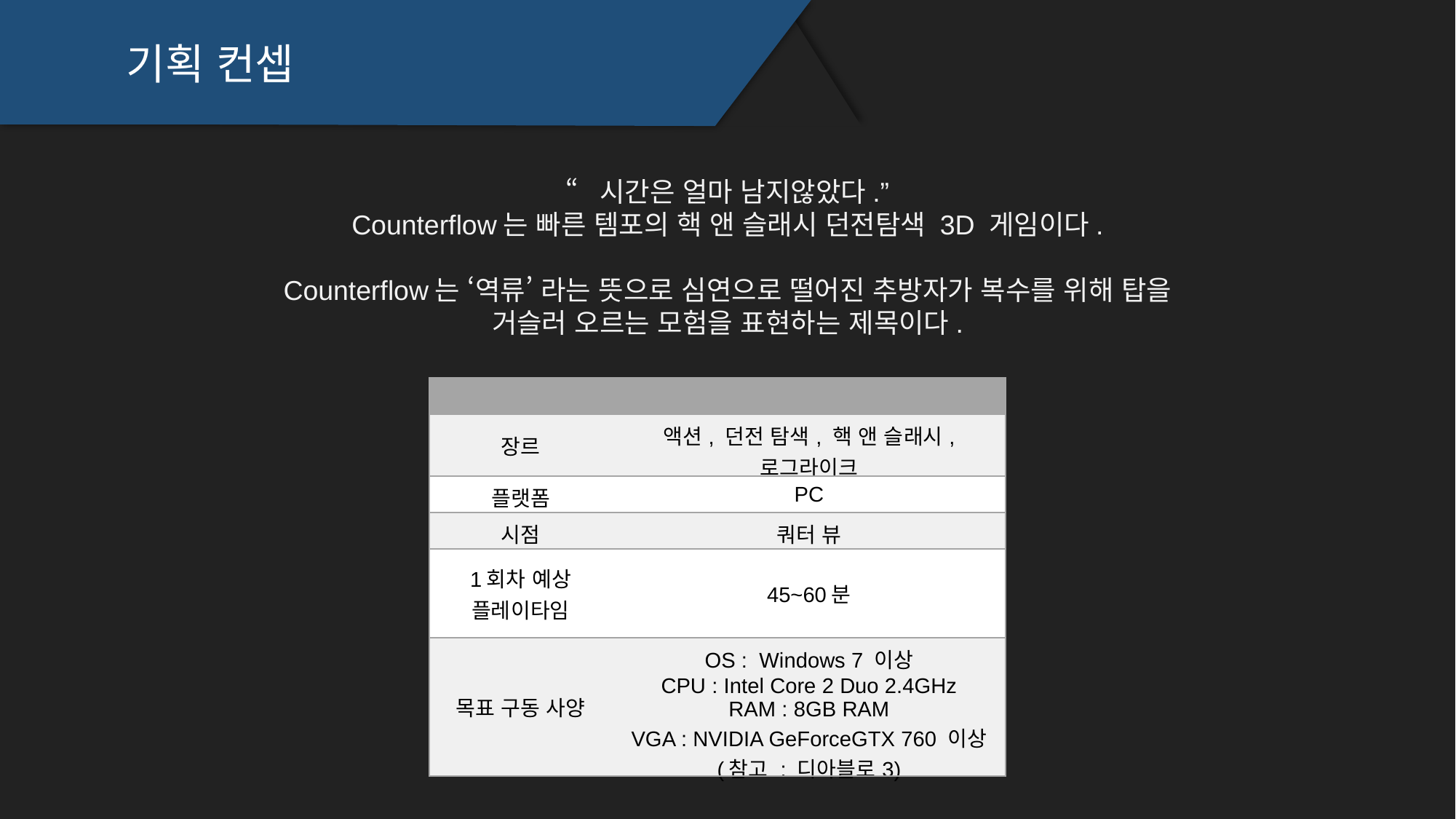

기획 컨셉
“시간은 얼마 남지않았다.”
Counterflow는 빠른 템포의 핵 앤 슬래시 던전탐색 3D 게임이다.

Counterflow는 ‘역류’ 라는 뜻으로 심연으로 떨어진 추방자가 복수를 위해 탑을 거슬러 오르는 모험을 표현하는 제목이다.
|  |  |
| --- | --- |
| 장르 | 액션, 던전 탐색, 핵 앤 슬래시, 로그라이크 |
| 플랫폼 | PC |
| 시점 | 쿼터 뷰 |
| 1회차 예상 플레이타임 | 45~60분 |
| 목표 구동 사양 | OS : Windows 7 이상 CPU : Intel Core 2 Duo 2.4GHz RAM : 8GB RAM VGA : NVIDIA GeForceGTX 760 이상 (참고 : 디아블로3) |